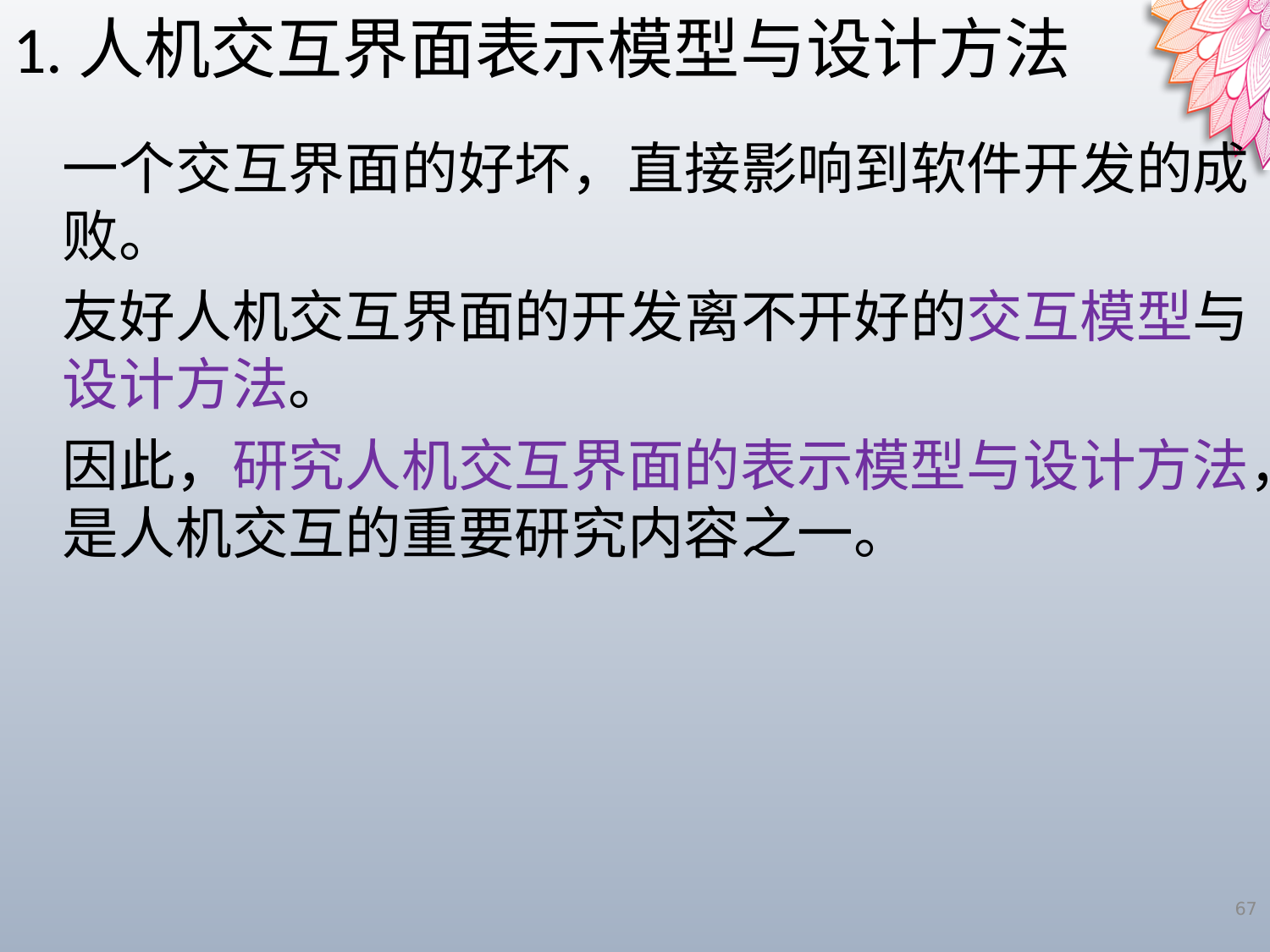

1.人机交互界面表示模型与设计方法
一个交互界面的好坏，直接影响到软件开发的成败。
友好人机交互界面的开发离不开好的交互模型与设计方法。
因此，研究人机交互界面的表示模型与设计方法，是人机交互的重要研究内容之一。

67